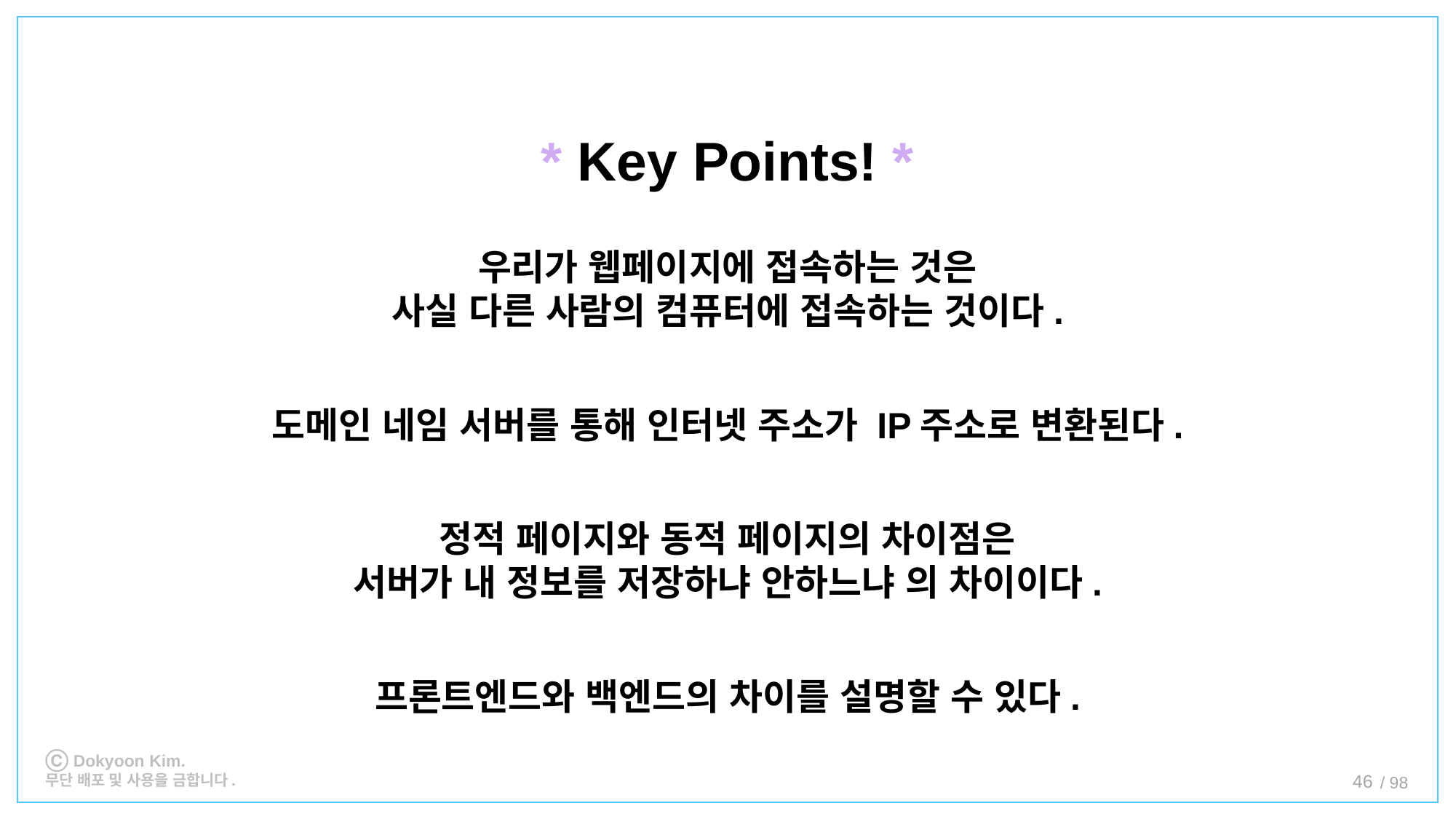

* Key Points! *
우리가 웹페이지에 접속하는 것은
사실 다른 사람의 컴퓨터에 접속하는 것이다.
도메인 네임 서버를 통해 인터넷 주소가 IP주소로 변환된다.
정적 페이지와 동적 페이지의 차이점은
서버가 내 정보를 저장하냐 안하느냐 의 차이이다.
프론트엔드와 백엔드의 차이를 설명할 수 있다.
46